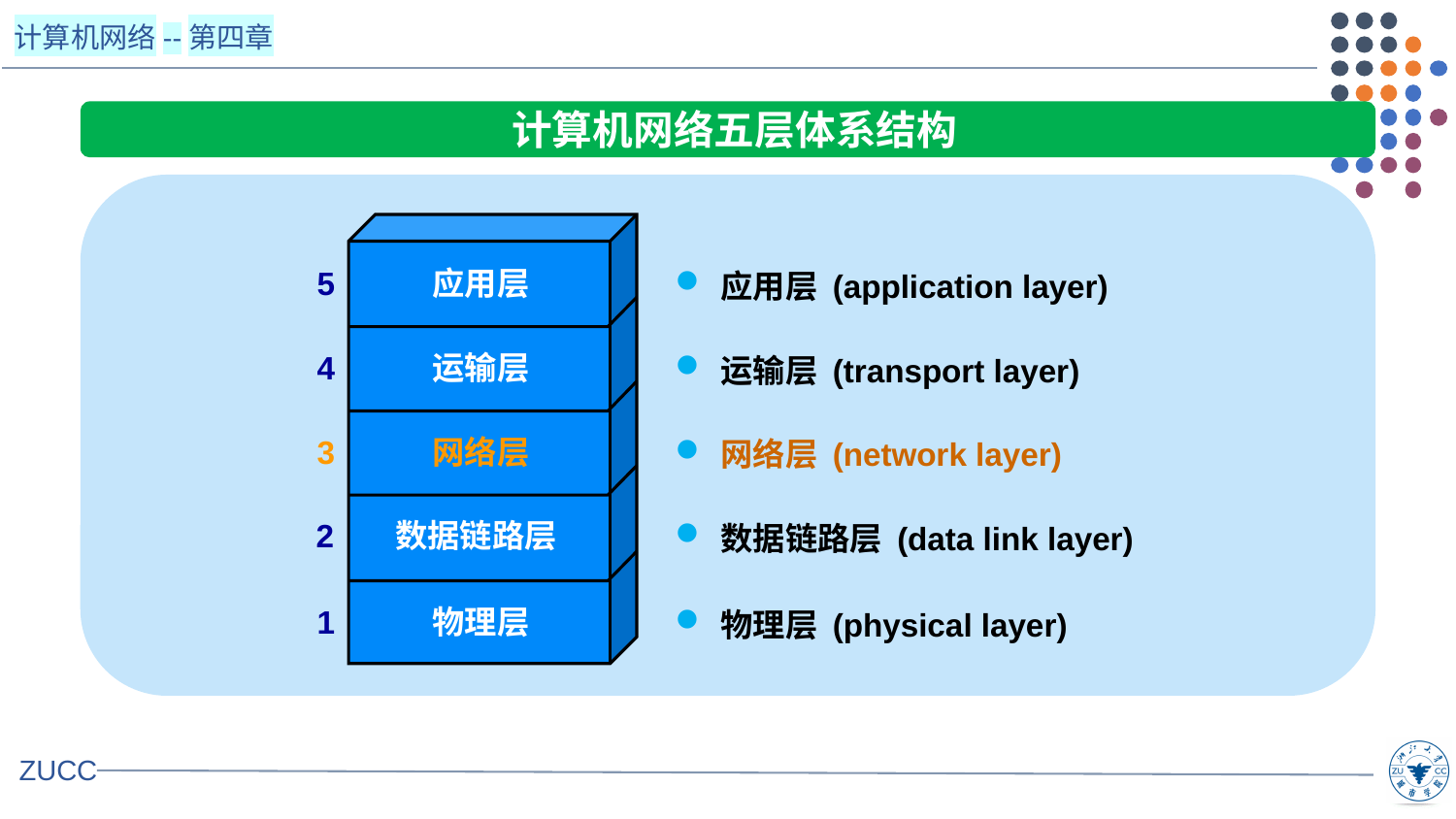

计算机网络五层体系结构

应用层 (application layer)
5          应用层
运输层 (transport layer)
4          运输层
网络层 (network layer)
3          网络层
数据链路层 (data link layer)
数据链路层
2      数据链路层
物理层 (physical layer)
1          物理层